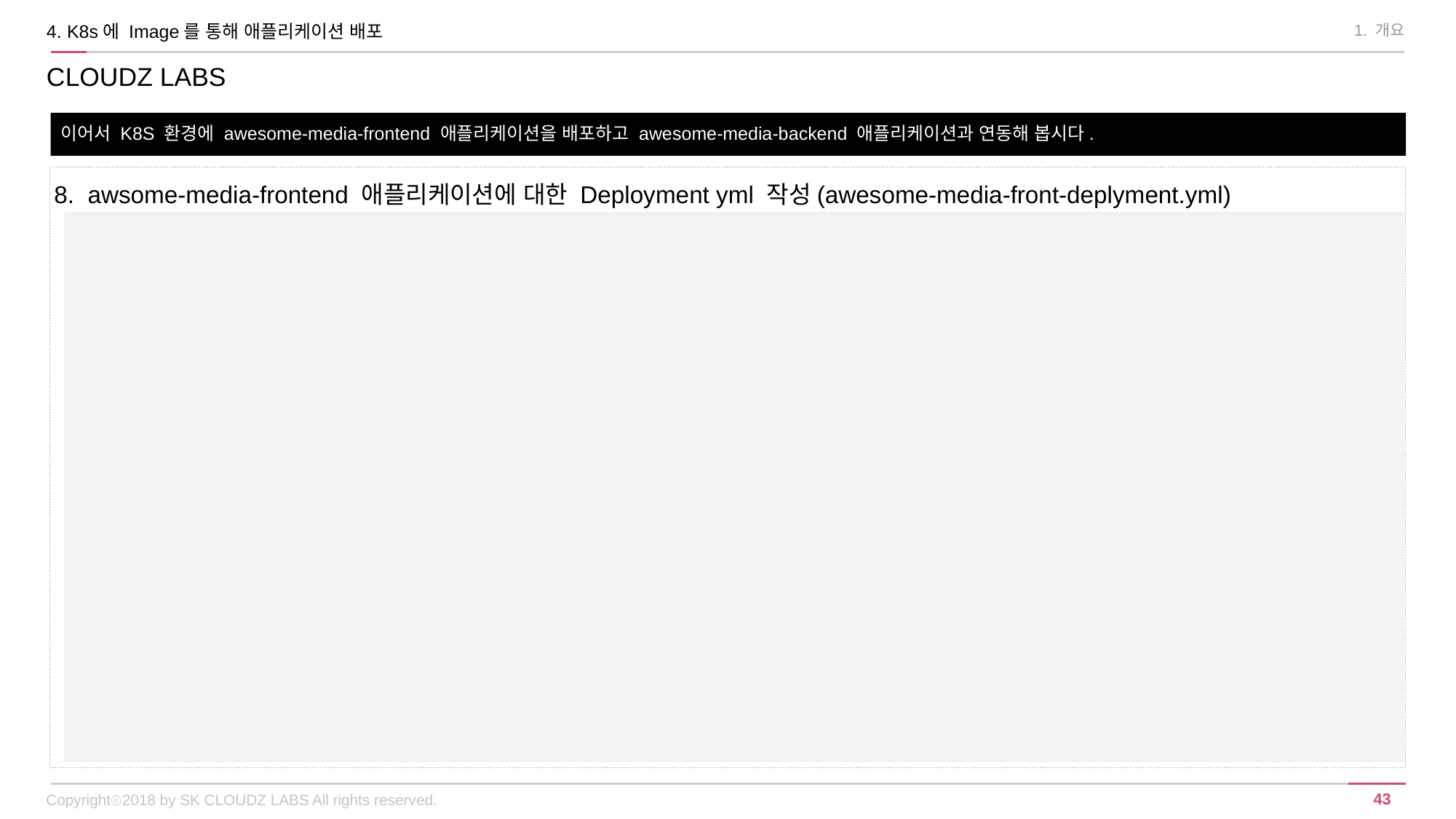

4. K8s에 Image를 통해 애플리케이션 배포
1. 개요
CLOUDZ LABS
이어서 K8S 환경에 awesome-media-frontend 애플리케이션을 배포하고 awesome-media-backend 애플리케이션과 연동해 봅시다.
8.  awsome-media-frontend 애플리케이션에 대한 Deployment yml 작성(awesome-media-front-deplyment.yml)

apiVersion: apps/v1beta2 # for versions before 1.8.0 use apps/v1beta1
kind: Deployment
metadata:
  name: awesome-media-frontend-deployment
  labels:
    app: awesome-media-frontend
spec:
  replicas: 1
  selector:
    matchLabels:
      app: awesome-media-frontend
  template:
    metadata:
      labels:
        app: awesome-media-frontend
    spec:
      containers:
      - name: awesome-media-frontend
        image: $(docker username)/awesome-media-frontend:1.0
        ports:
        - containerPort: 8080
        imagePullPolicy: Always
        env:
        - name: SPRING_PROFILES_ACTIVE
          value: k8s
        resources:
          requests:
            memory: "256Mi"
            cpu: "50m"
          limits:
            memory: "1Gi"
            cpu: "500m"
Copyrightⓒ2018 by SK CLOUDZ LABS All rights reserved.